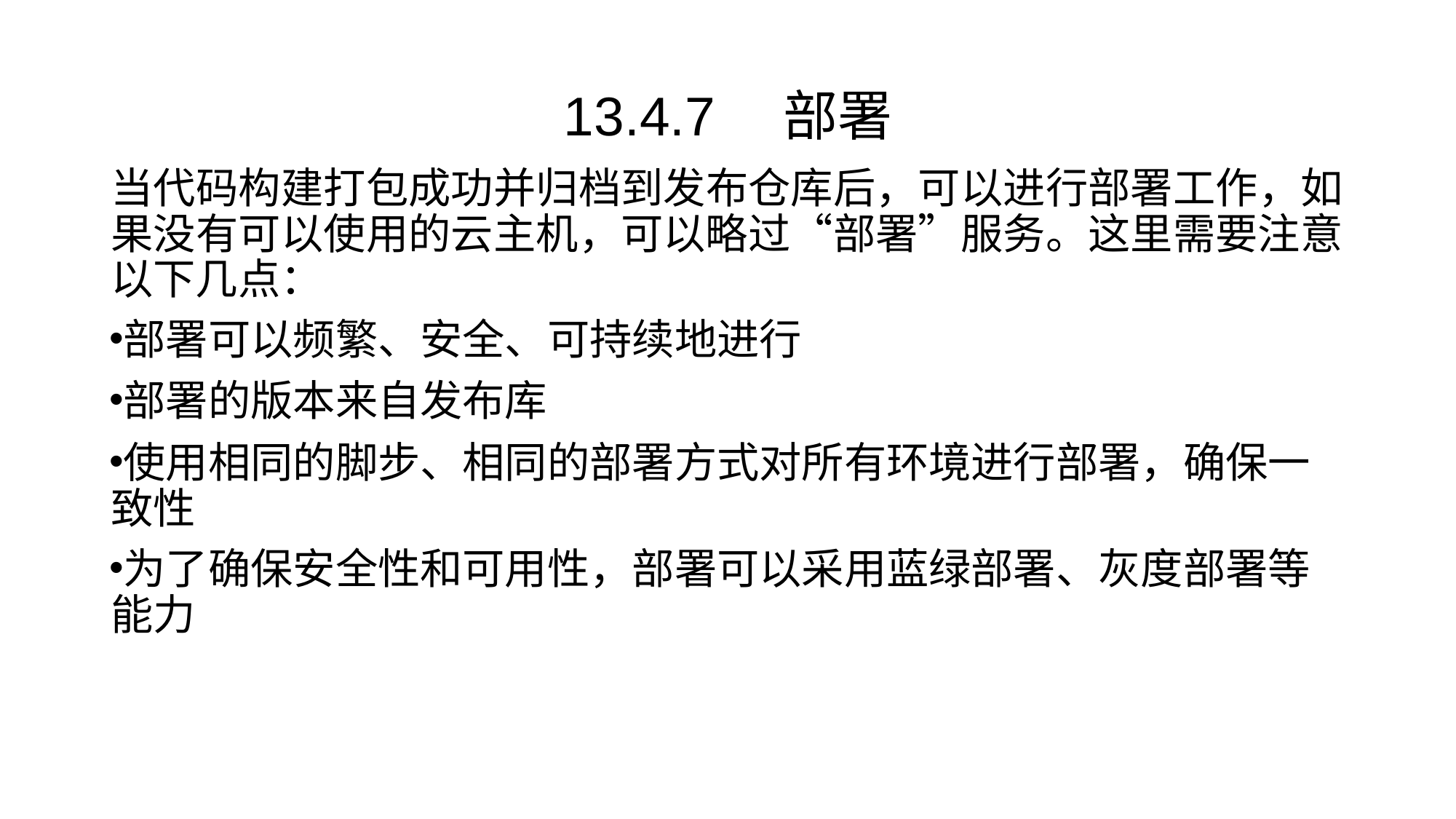

# 13.4.7	部署
当代码构建打包成功并归档到发布仓库后，可以进行部署工作，如 果没有可以使用的云主机，可以略过“部署”服务。这里需要注意 以下几点：
部署可以频繁、安全、可持续地进行
部署的版本来自发布库
使用相同的脚步、相同的部署方式对所有环境进行部署，确保一 致性
为了确保安全性和可用性，部署可以采用蓝绿部署、灰度部署等 能力